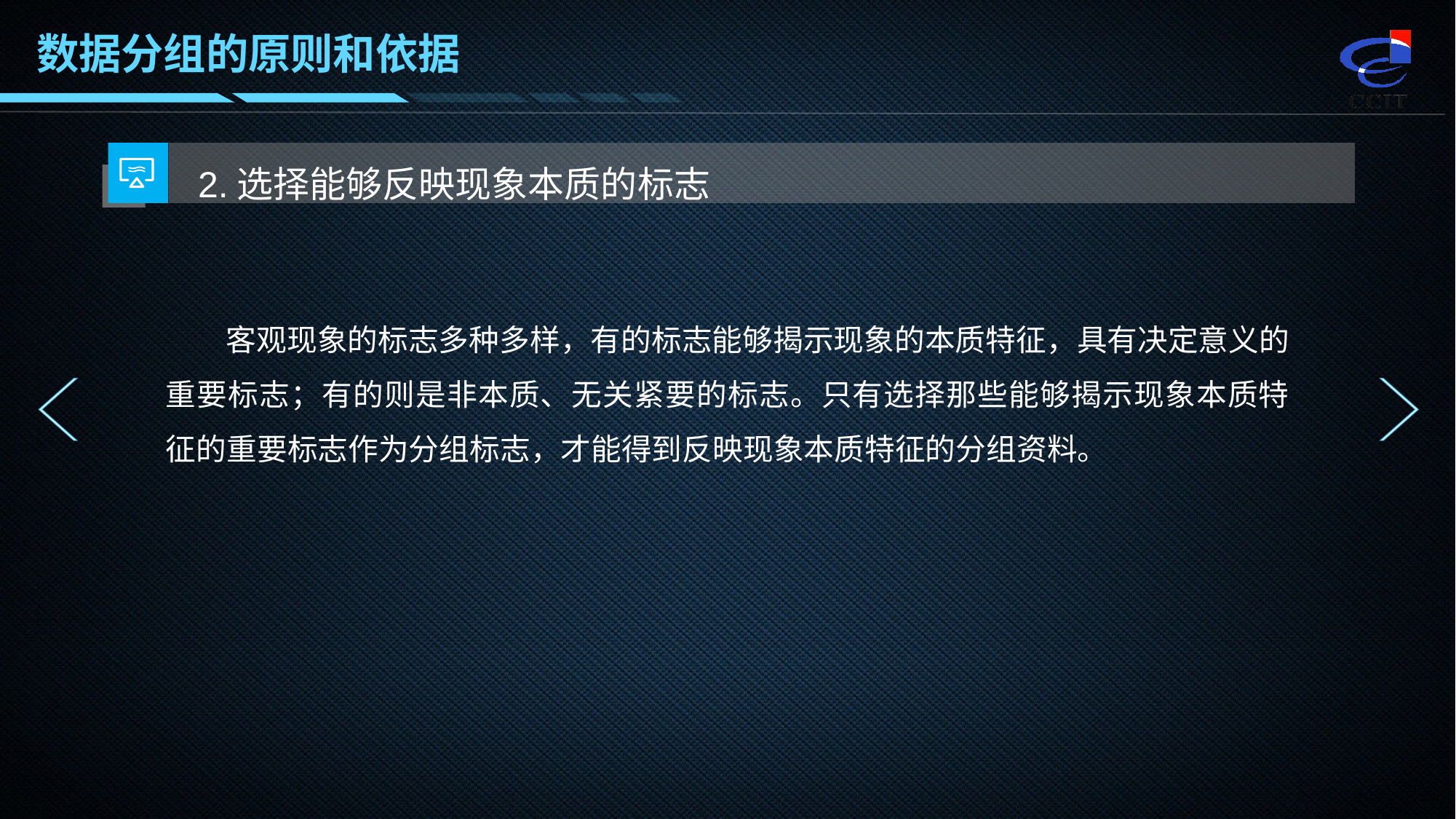

数据分组的原则和依据
2.选择能够反映现象本质的标志

客观现象的标志多种多样，有的标志能够揭示现象的本质特征，具有决定意义的重要标志；有的则是非本质、无关紧要的标志。只有选择那些能够揭示现象本质特征的重要标志作为分组标志，才能得到反映现象本质特征的分组资料。